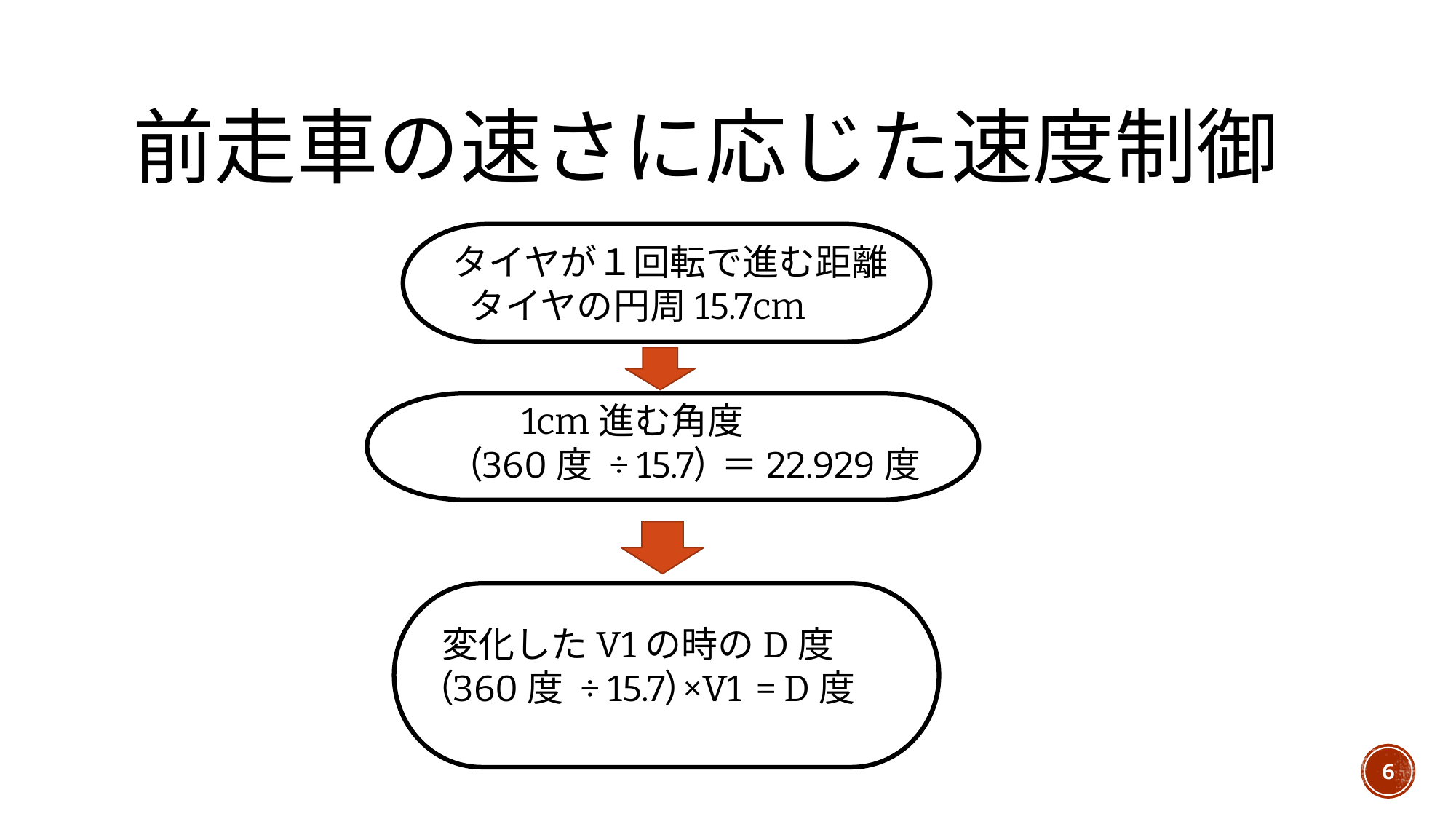

# 前走車の速さに応じた速度制御

タイヤが１回転で進む距離
 タイヤの円周15.7cm

        1cm進む角度
 (360度 ÷ 15.7) ＝22.929度

変化したV1の時のD度
(360度 ÷ 15.7) ×V1  = D度

6